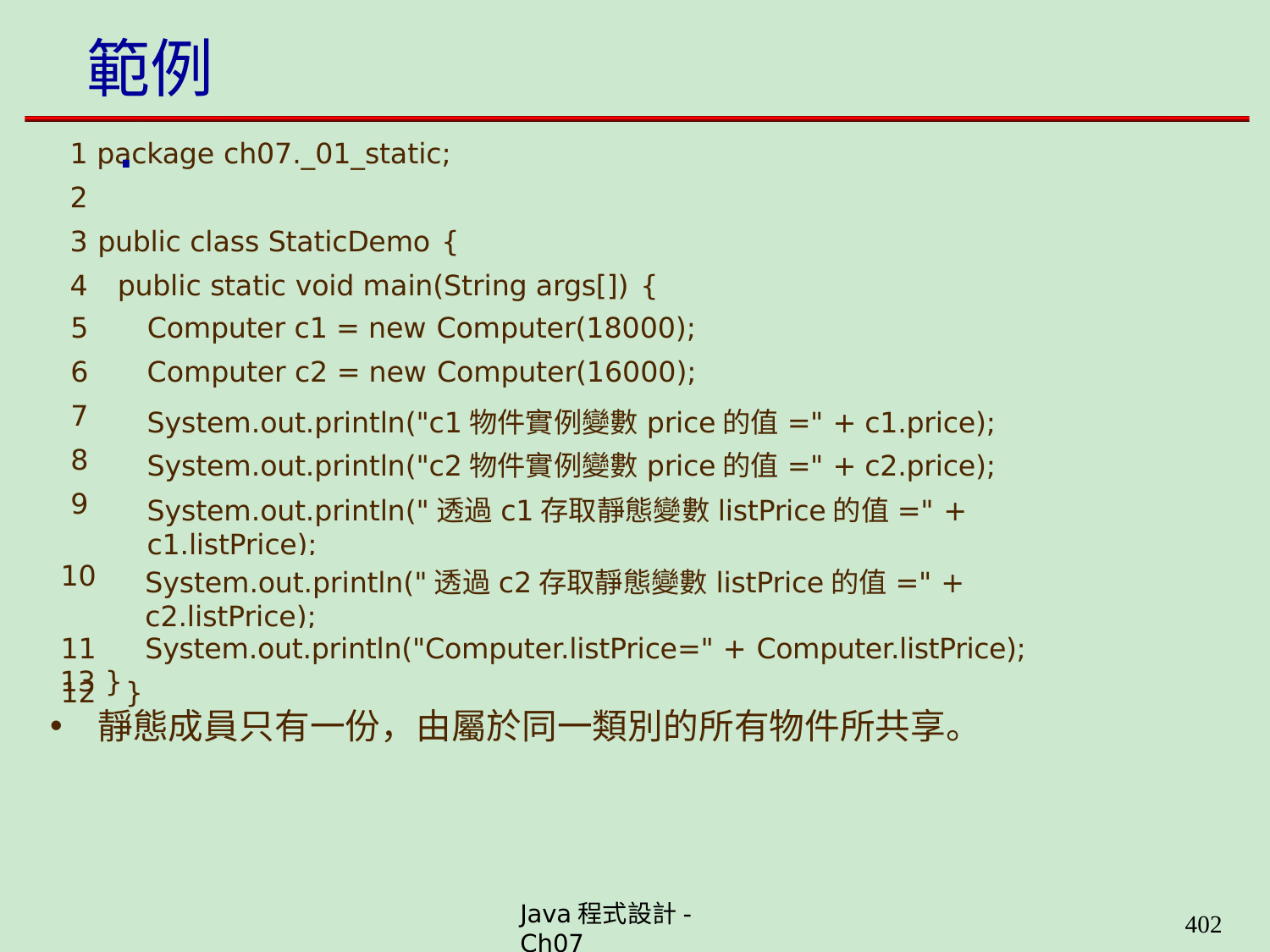

# 範例 .
1 package ch07._01_static;
2
public class StaticDemo {
public static void main(String args[]) {
| 5 |  | Computer c1 = new Computer(18000); |
| --- | --- | --- |
| 6 |  | Computer c2 = new Computer(16000); |
| 7 |  | System.out.println("c1物件實例變數price的值=" + c1.price); |
| 8 |  | System.out.println("c2物件實例變數price的值=" + c2.price); |
| 9 |  | System.out.println("透過c1存取靜態變數listPrice的值=" + c1.listPrice); |
| 10 |  | System.out.println("透過c2存取靜態變數listPrice的值=" + c2.listPrice); |
| 11 |  | System.out.println("Computer.listPrice=" + Computer.listPrice); |
| 12 | } |  |
13 }
靜態成員只有一份，由屬於同一類別的所有物件所共享。
Java程式設計-Ch07
402